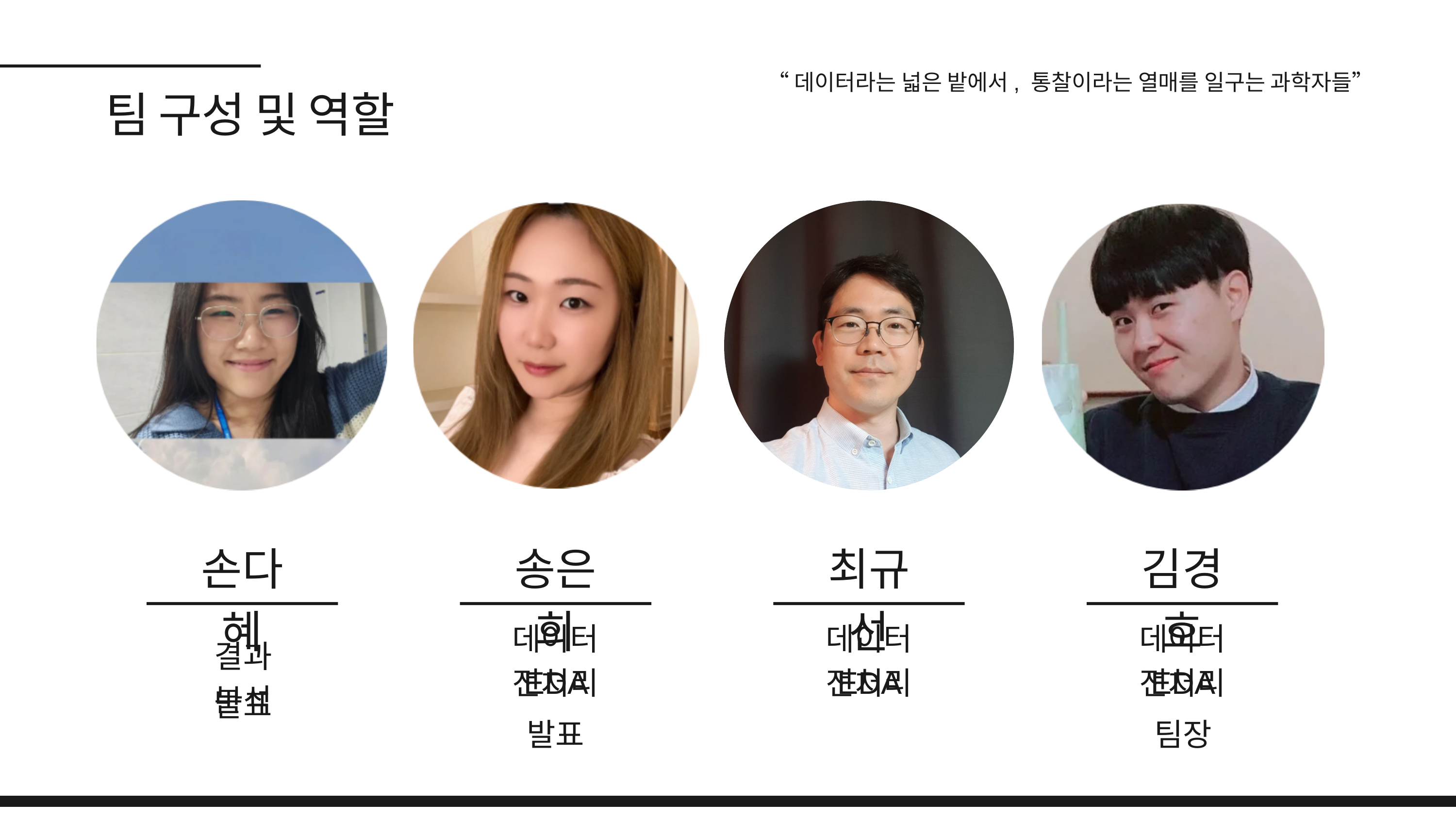

“데이터라는 넓은 밭에서, 통찰이라는 열매를 일구는 과학자들”

팀 구성 및 역할

손다혜
송은희
최규선
김경호

데이터 전처리
데이터 전처리
데이터 전처리
결과 분석
EDA
EDA
EDA
발표
발표
팀장